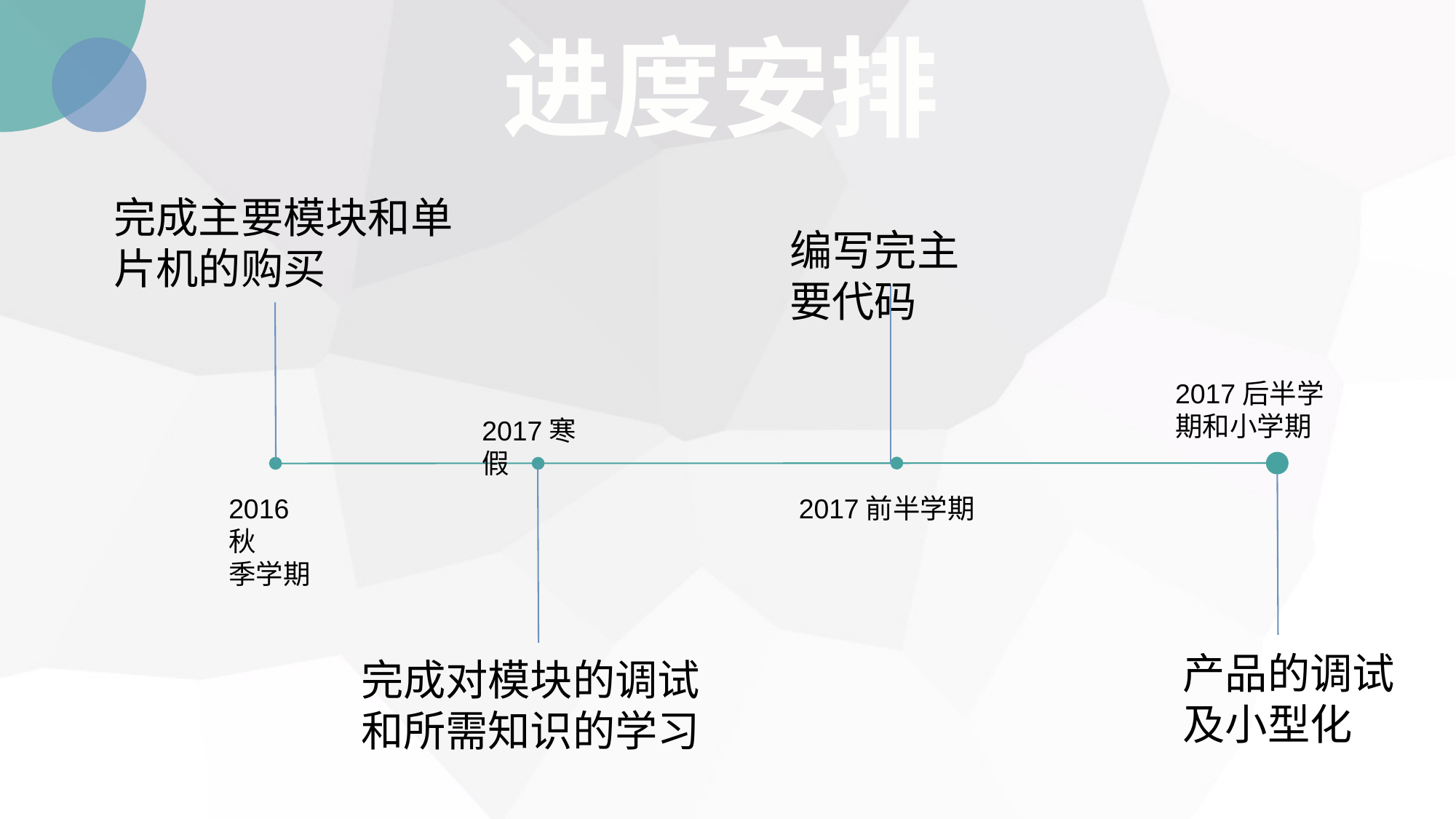

进度安排

完成主要模块和单片机的购买
编写完主要代码
2017后半学期和小学期
2017寒假

2016秋
季学期
2017前半学期
产品的调试及小型化
完成对模块的调试和所需知识的学习